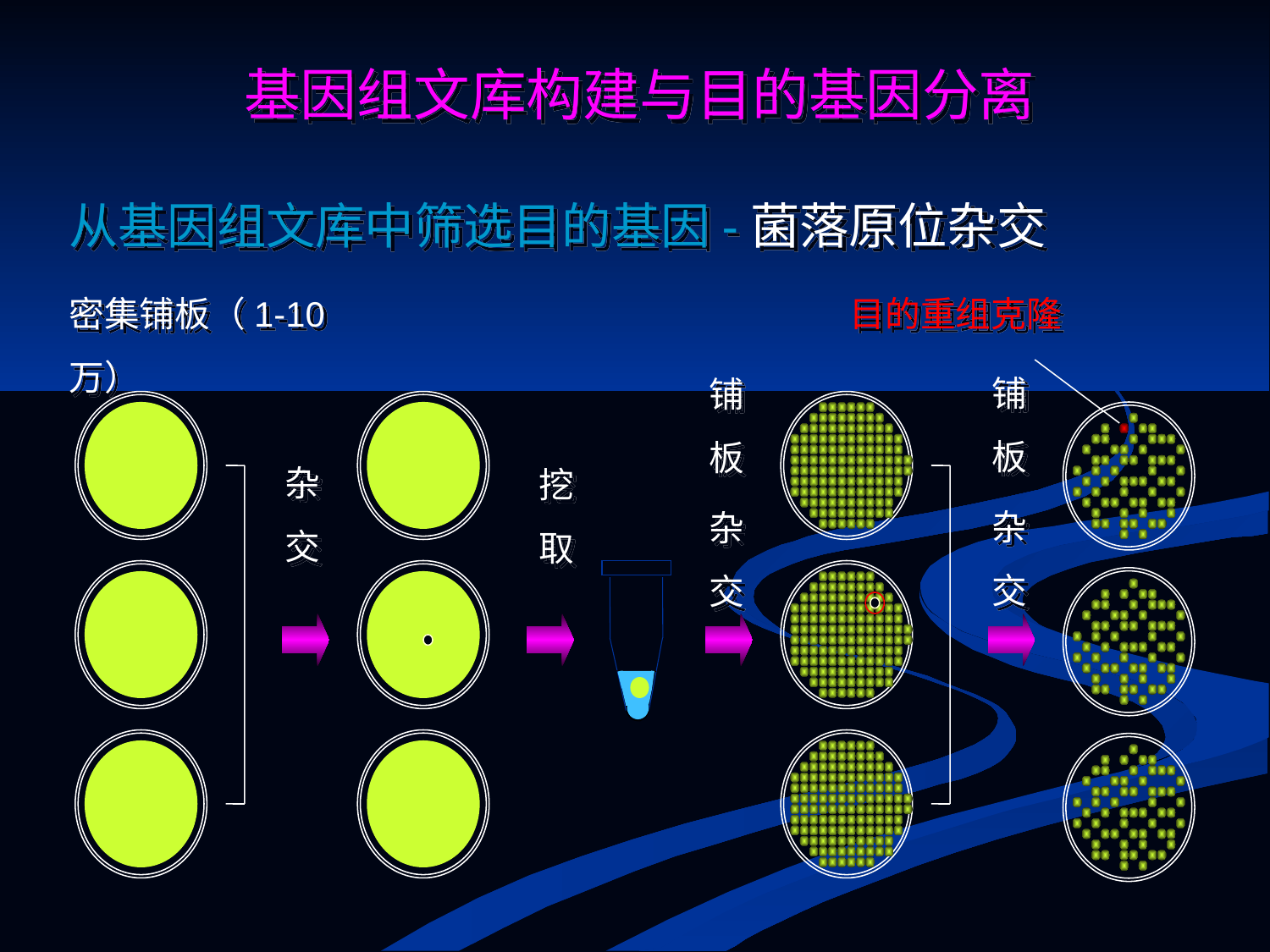

基因组文库构建与目的基因分离
从基因组文库中筛选目的基因-菌落原位杂交
密集铺板（1-10万）
目的重组克隆
铺板
杂交
铺板
杂交

杂交

挖取